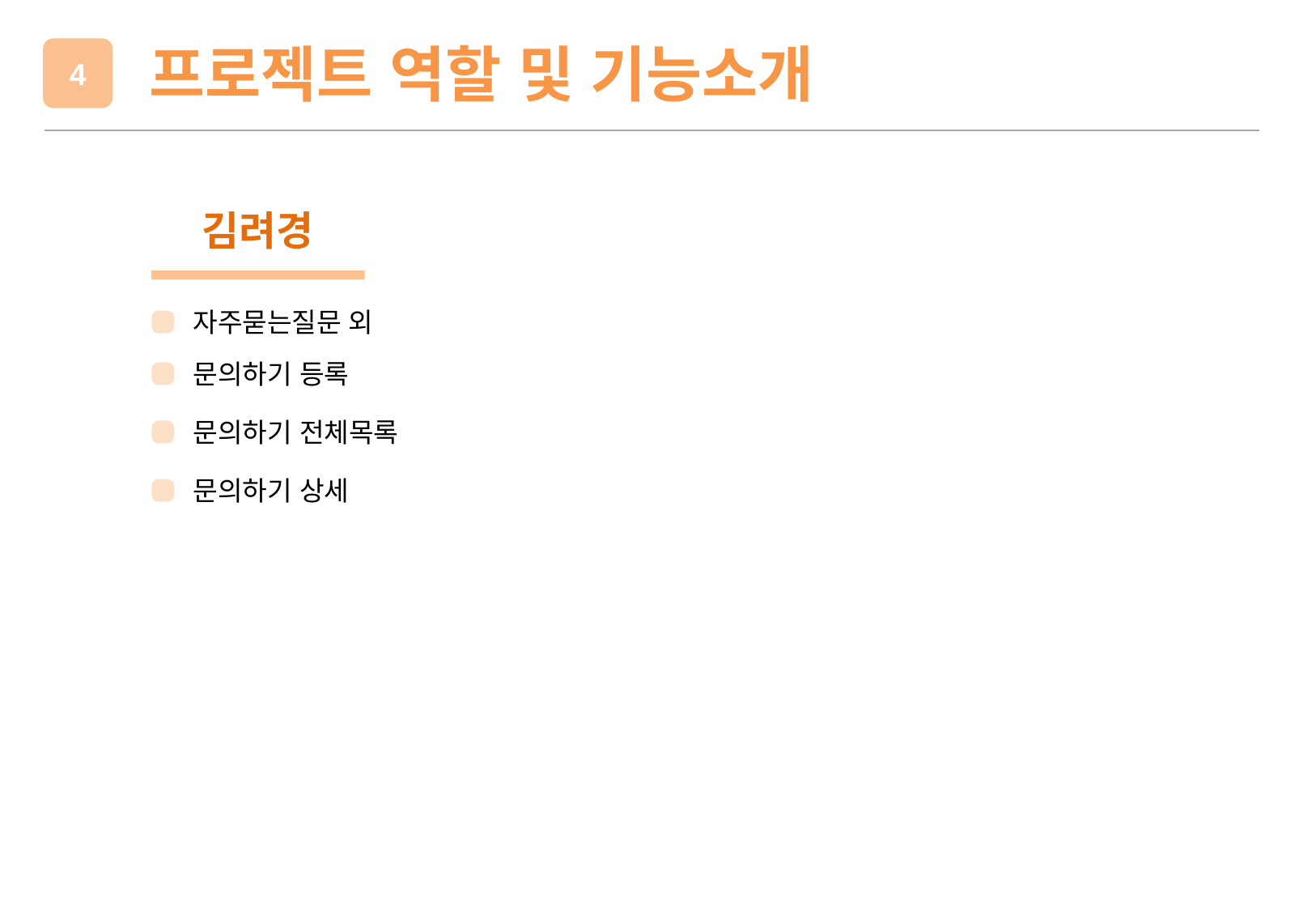

프로젝트 역할 및 기능소개
4
김려경

자주묻는질문 외

문의하기 등록

문의하기 전체목록

문의하기 상세